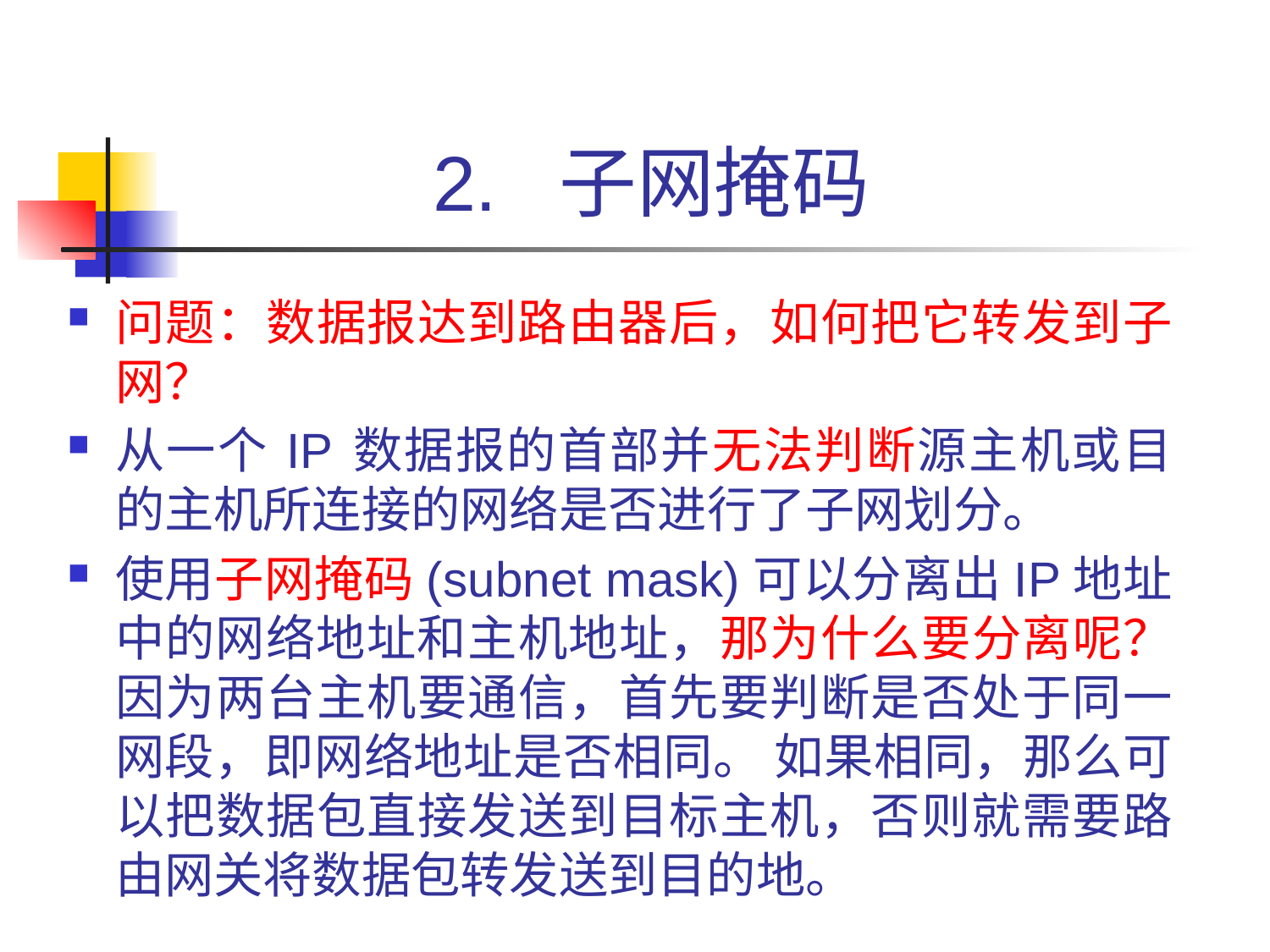

# 2.  子网掩码
问题：数据报达到路由器后，如何把它转发到子网？
从一个 IP 数据报的首部并无法判断源主机或目的主机所连接的网络是否进行了子网划分。
使用子网掩码(subnet mask)可以分离出IP地址中的网络地址和主机地址，那为什么要分离呢？ 因为两台主机要通信，首先要判断是否处于同一网段，即网络地址是否相同。 如果相同，那么可以把数据包直接发送到目标主机，否则就需要路由网关将数据包转发送到目的地。